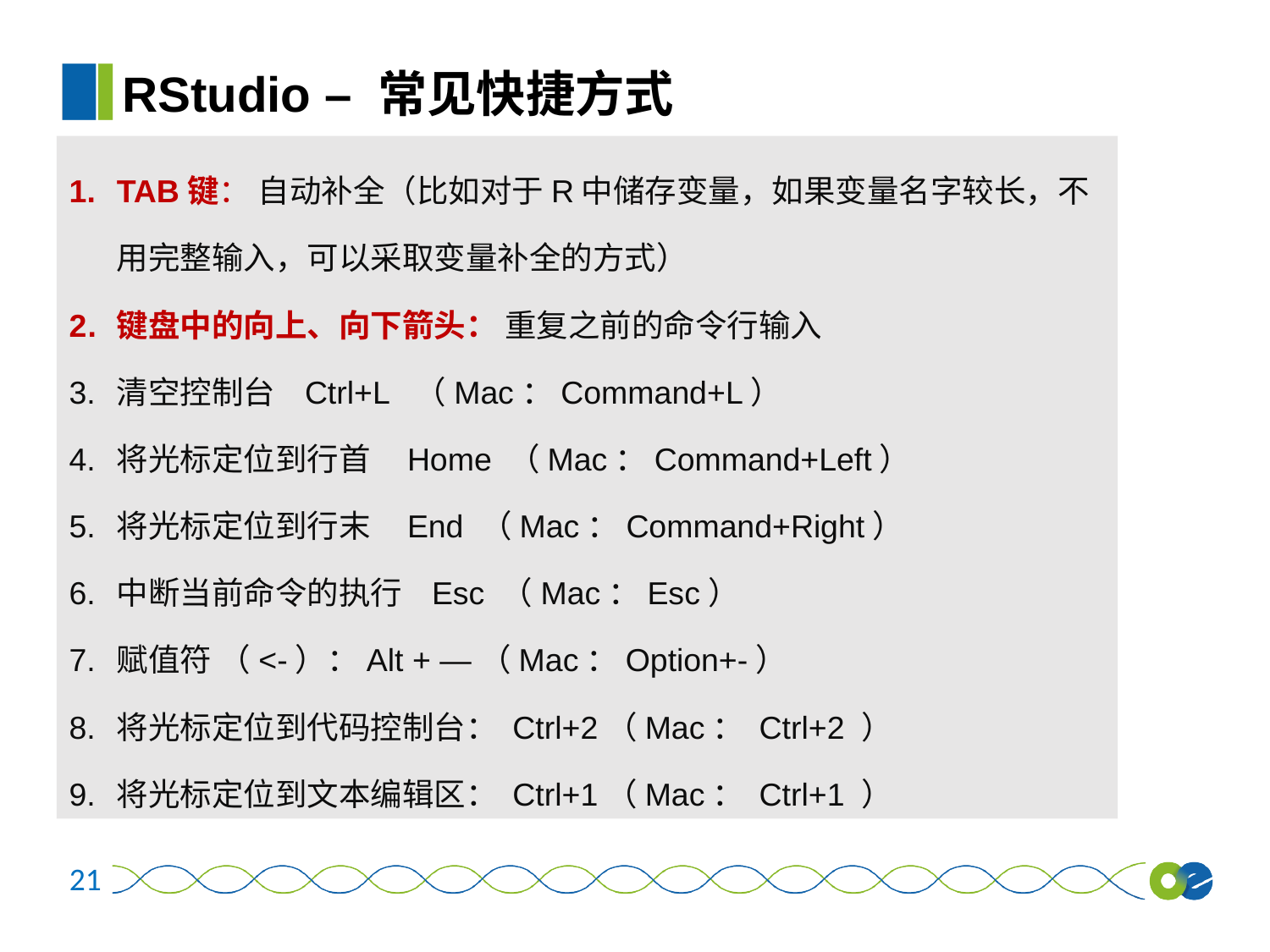

RStudio – 常见快捷方式
TAB键： 自动补全（比如对于R中储存变量，如果变量名字较长，不用完整输入，可以采取变量补全的方式）
键盘中的向上、向下箭头： 重复之前的命令行输入
清空控制台   Ctrl+L  （Mac：Command+L）
将光标定位到行首    Home （Mac：Command+Left）
将光标定位到行末    End （Mac：Command+Right）
中断当前命令的执行   Esc （Mac：Esc）
赋值符 （<-）：Alt + —（Mac：Option+-）
将光标定位到代码控制台： Ctrl+2（Mac： Ctrl+2 ）
将光标定位到文本编辑区： Ctrl+1（Mac： Ctrl+1 ）
21